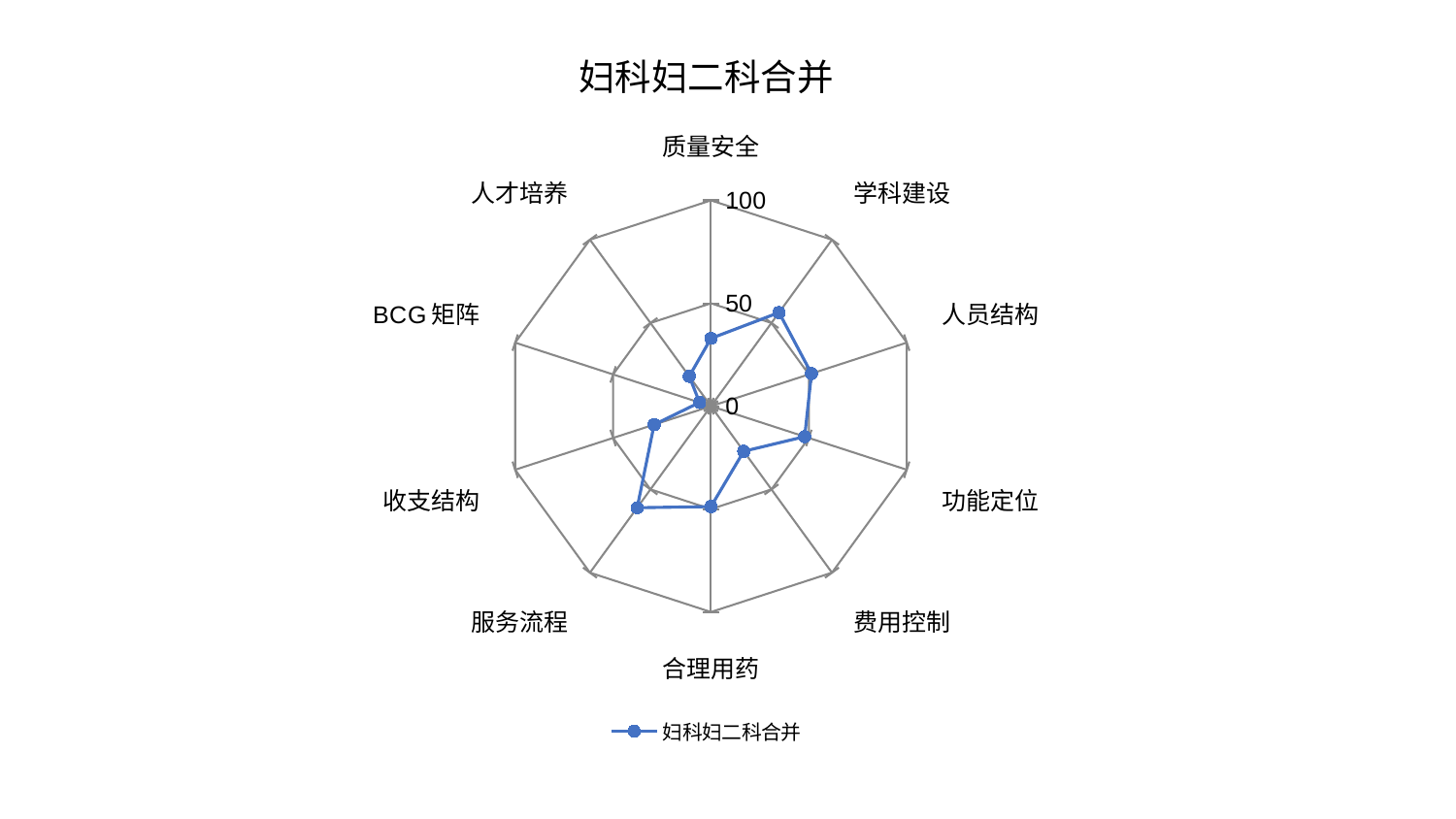

### Chart: 妇科妇二科合并

| Category | 妇科妇二科合并 |
|---|---|
| 质量安全 | 32.93444785575386 |
| 学科建设 | 56.253342317492134 |
| 人员结构 | 51.34032141233851 |
| 功能定位 | 47.86675651326455 |
| 费用控制 | 27.095146567812943 |
| 合理用药 | 48.78229692353463 |
| 服务流程 | 61.00389768528724 |
| 收支结构 | 29.04565393442128 |
| BCG矩阵 | 5.847172042816159 |
| 人才培养 | 17.989394006137047 |
94